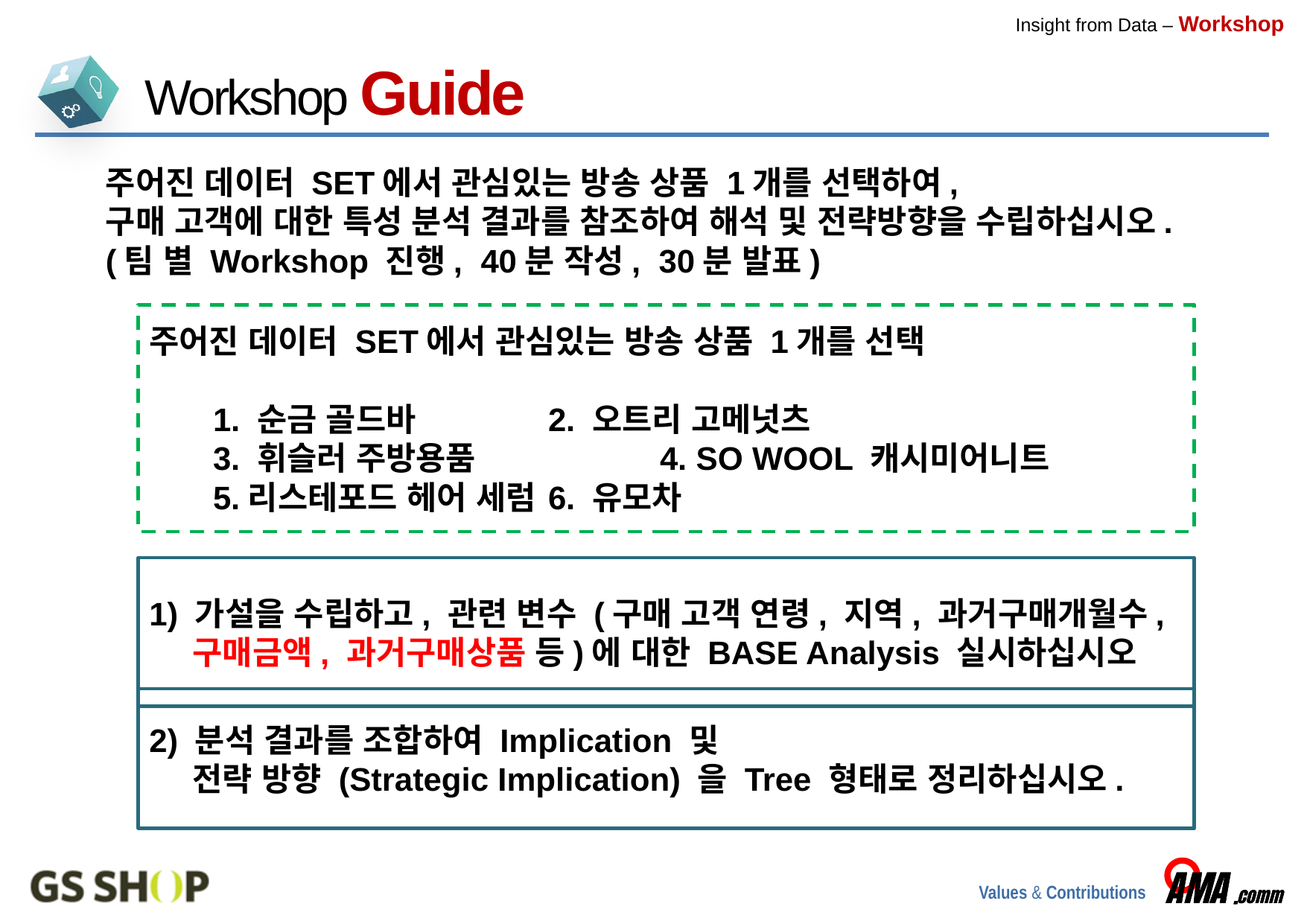

Insight from Data – Workshop
Workshop Guide
주어진 데이터 SET에서 관심있는 방송 상품 1개를 선택하여,
구매 고객에 대한 특성 분석 결과를 참조하여 해석 및 전략방향을 수립하십시오.  (팀 별 Workshop 진행,  40분 작성,  30분 발표)
주어진 데이터 SET에서 관심있는 방송 상품 1개를 선택
1. 순금 골드바 		2. 오트리 고메넛츠
3. 휘슬러 주방용품		4. SO WOOL 캐시미어니트
5.리스테포드 헤어 세럼	6. 유모차
1) 가설을 수립하고, 관련 변수 (구매 고객 연령, 지역, 과거구매개월수, 구매금액, 과거구매상품 등)에 대한 BASE Analysis 실시하십시오
2) 분석 결과를 조합하여 Implication 및
전략 방향 (Strategic Implication) 을 Tree 형태로 정리하십시오.